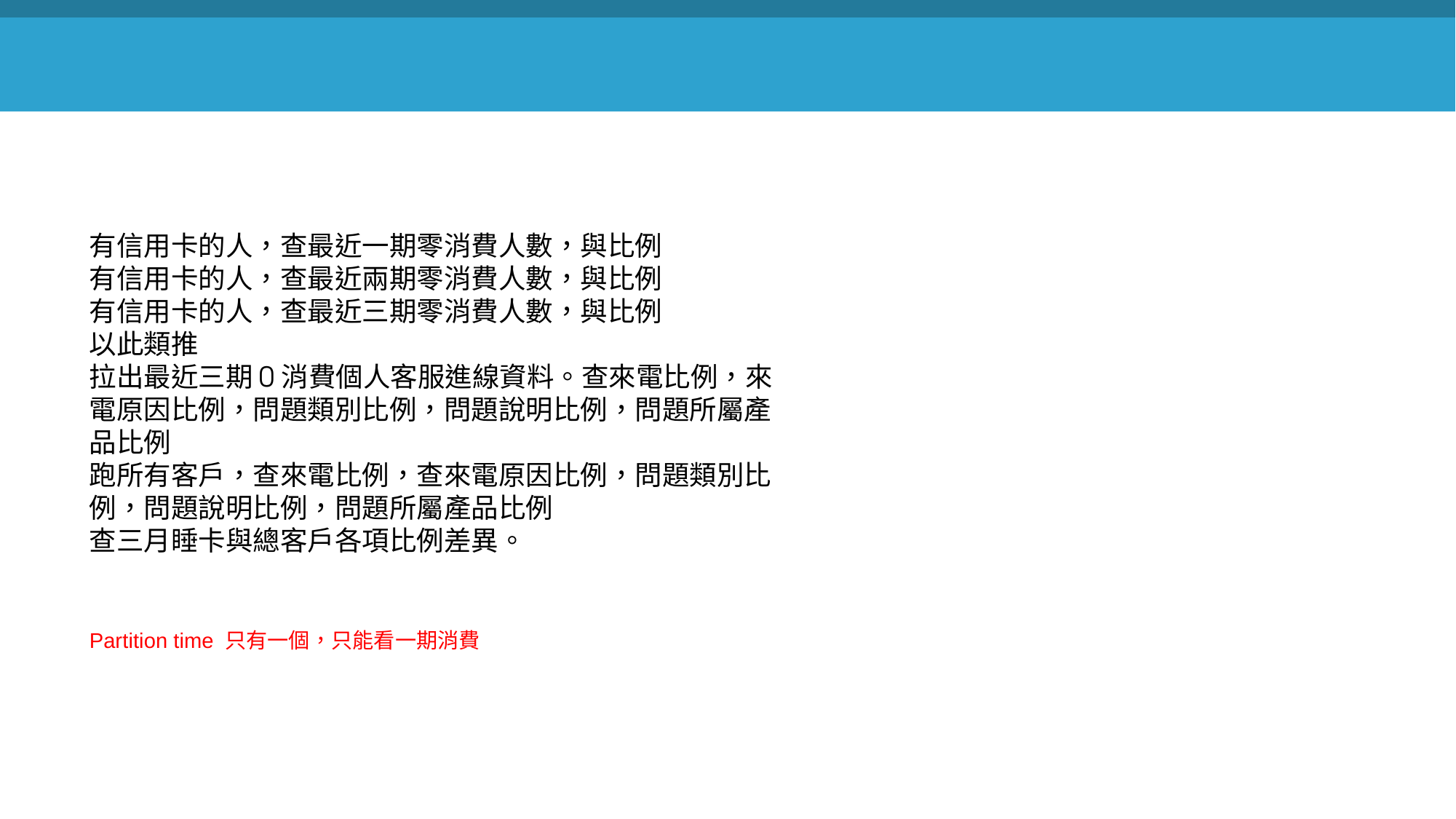

有信用卡的人，查最近一期零消費人數，與比例
有信用卡的人，查最近兩期零消費人數，與比例
有信用卡的人，查最近三期零消費人數，與比例
以此類推
拉出最近三期0消費個人客服進線資料。查來電比例，來電原因比例，問題類別比例，問題說明比例，問題所屬產品比例
跑所有客戶，查來電比例，查來電原因比例，問題類別比例，問題說明比例，問題所屬產品比例
查三月睡卡與總客戶各項比例差異。
Partition time 只有一個，只能看一期消費